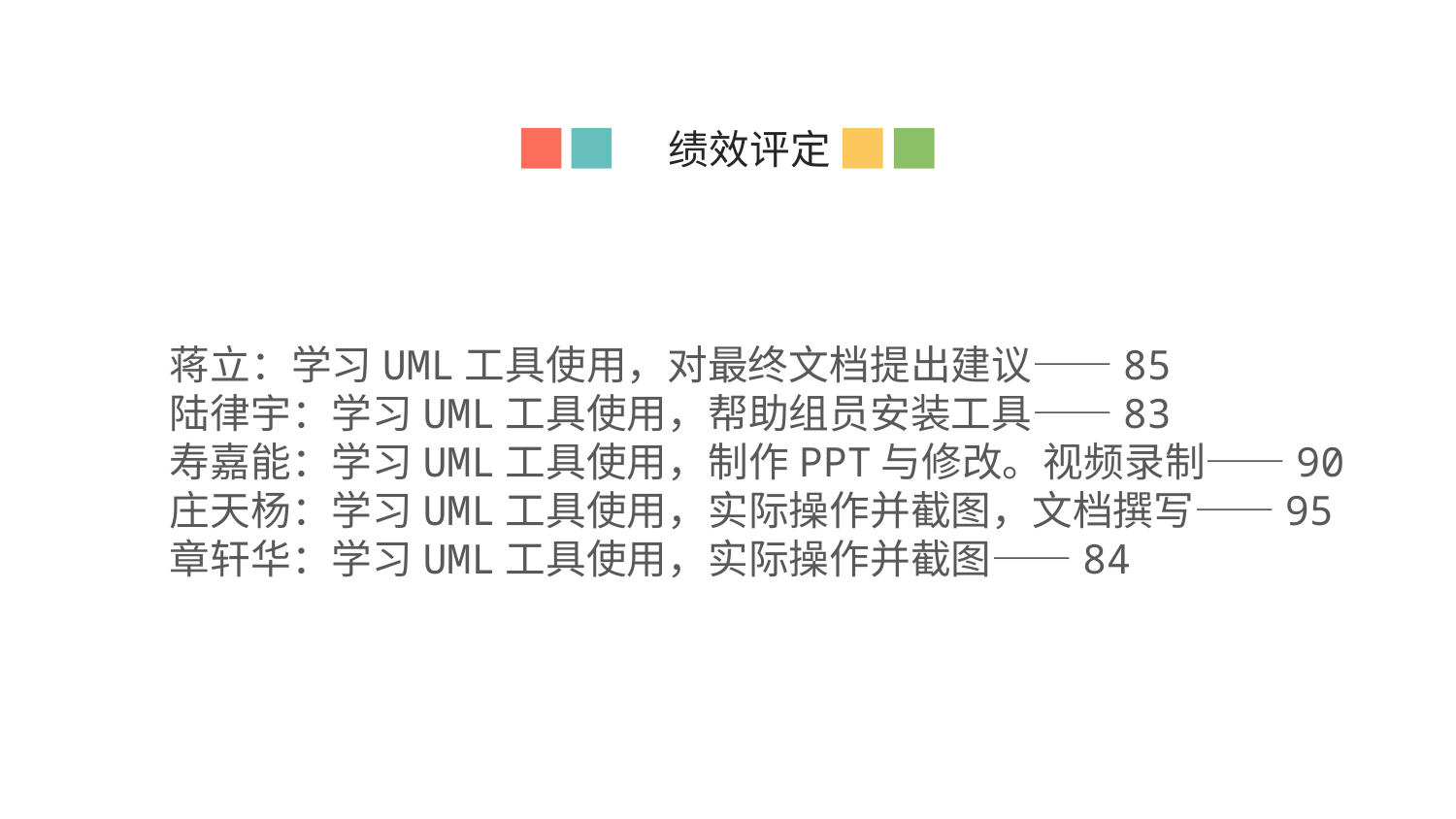

绩效评定

蒋立：学习UML工具使用，对最终文档提出建议——85
陆律宇：学习UML工具使用，帮助组员安装工具——83
寿嘉能：学习UML工具使用，制作PPT与修改。视频录制——90
庄天杨：学习UML工具使用，实际操作并截图，文档撰写——95
章轩华：学习UML工具使用，实际操作并截图——84